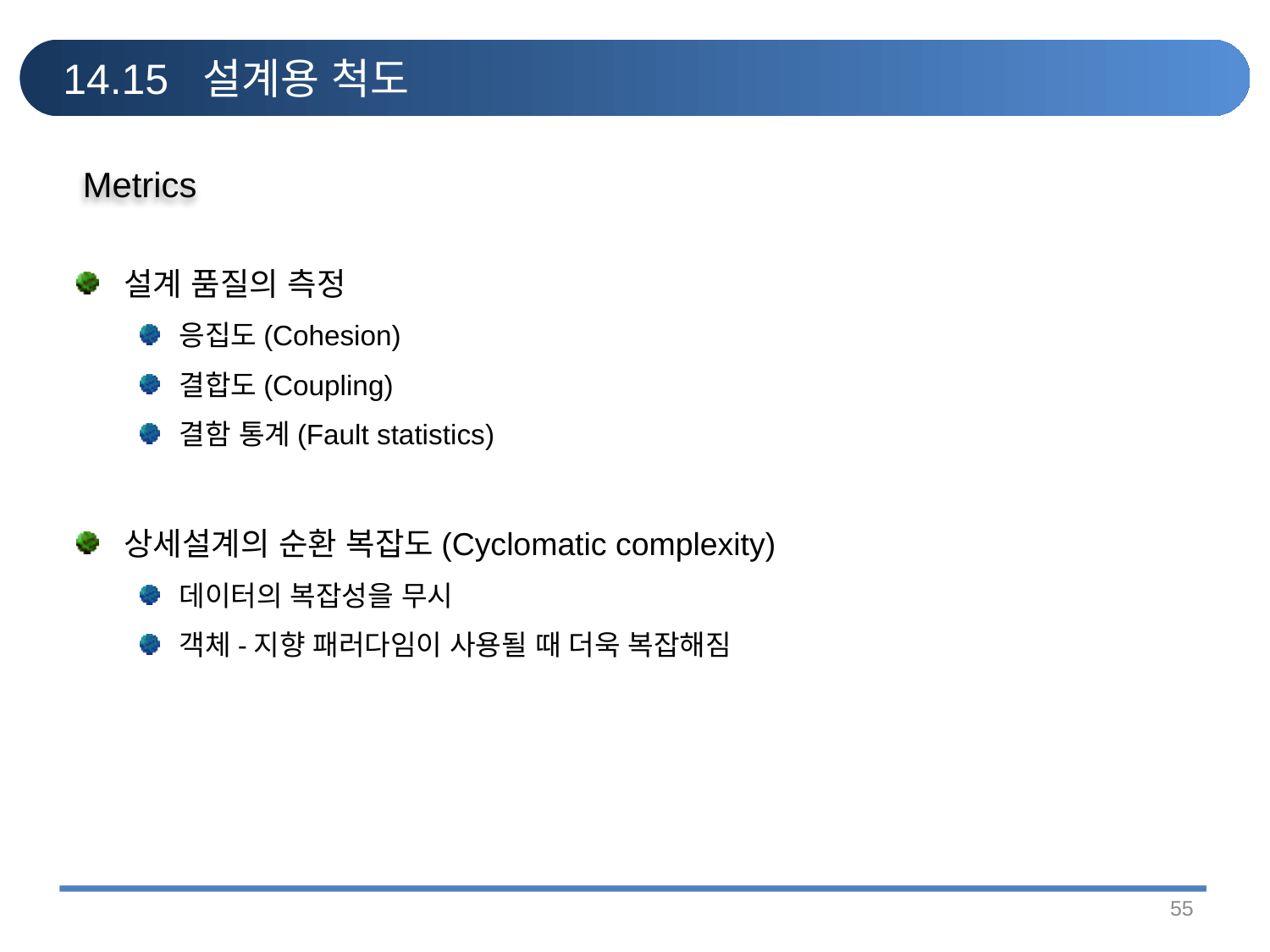

# 14.15  설계용 척도
Metrics
설계 품질의 측정
응집도(Cohesion)
결합도(Coupling)
결함 통계(Fault statistics)

상세설계의 순환 복잡도(Cyclomatic complexity)
데이터의 복잡성을 무시
객체-지향 패러다임이 사용될 때 더욱 복잡해짐

55